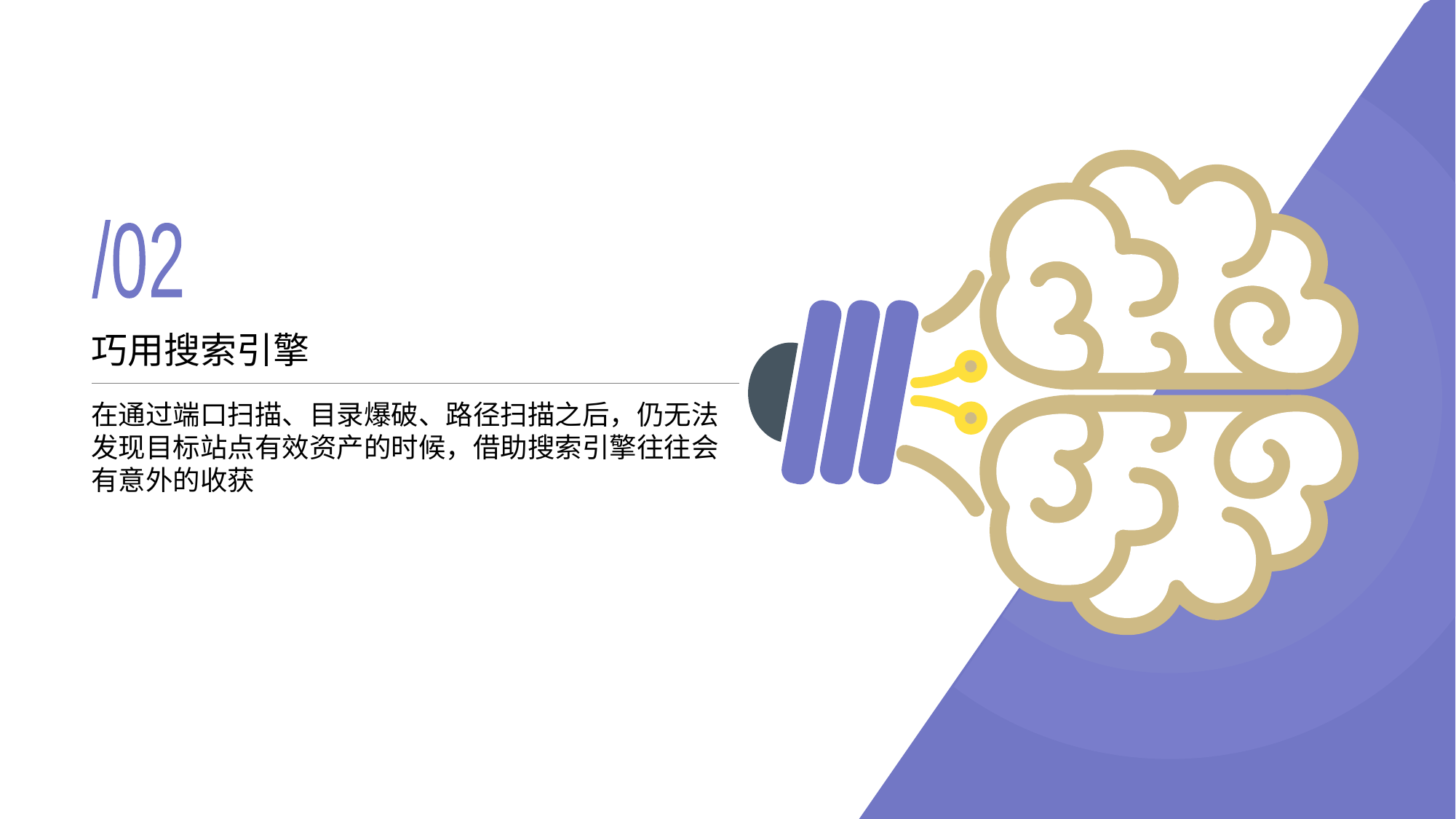

/02
# 巧用搜索引擎
在通过端口扫描、目录爆破、路径扫描之后，仍无法发现目标站点有效资产的时候，借助搜索引擎往往会有意外的收获